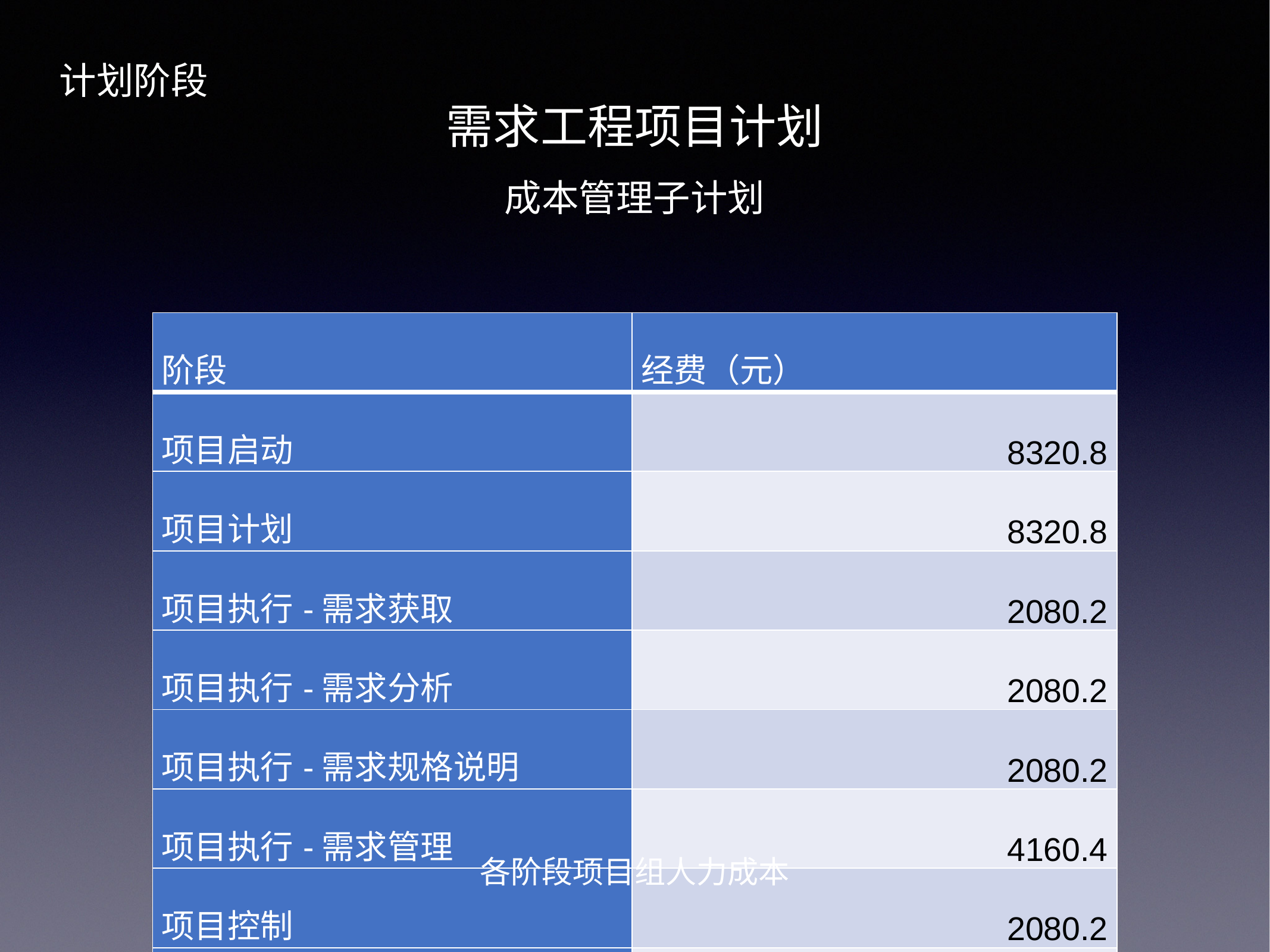

计划阶段
需求工程项目计划
成本管理子计划
| 阶段 | 经费（元） |
| --- | --- |
| 项目启动 | 8320.8 |
| 项目计划 | 8320.8 |
| 项目执行-需求获取 | 2080.2 |
| 项目执行-需求分析 | 2080.2 |
| 项目执行-需求规格说明 | 2080.2 |
| 项目执行-需求管理 | 4160.4 |
| 项目控制 | 2080.2 |
| 项目收尾 | 5200.5 |
|  | 总计：34323.3 |
各阶段项目组人力成本